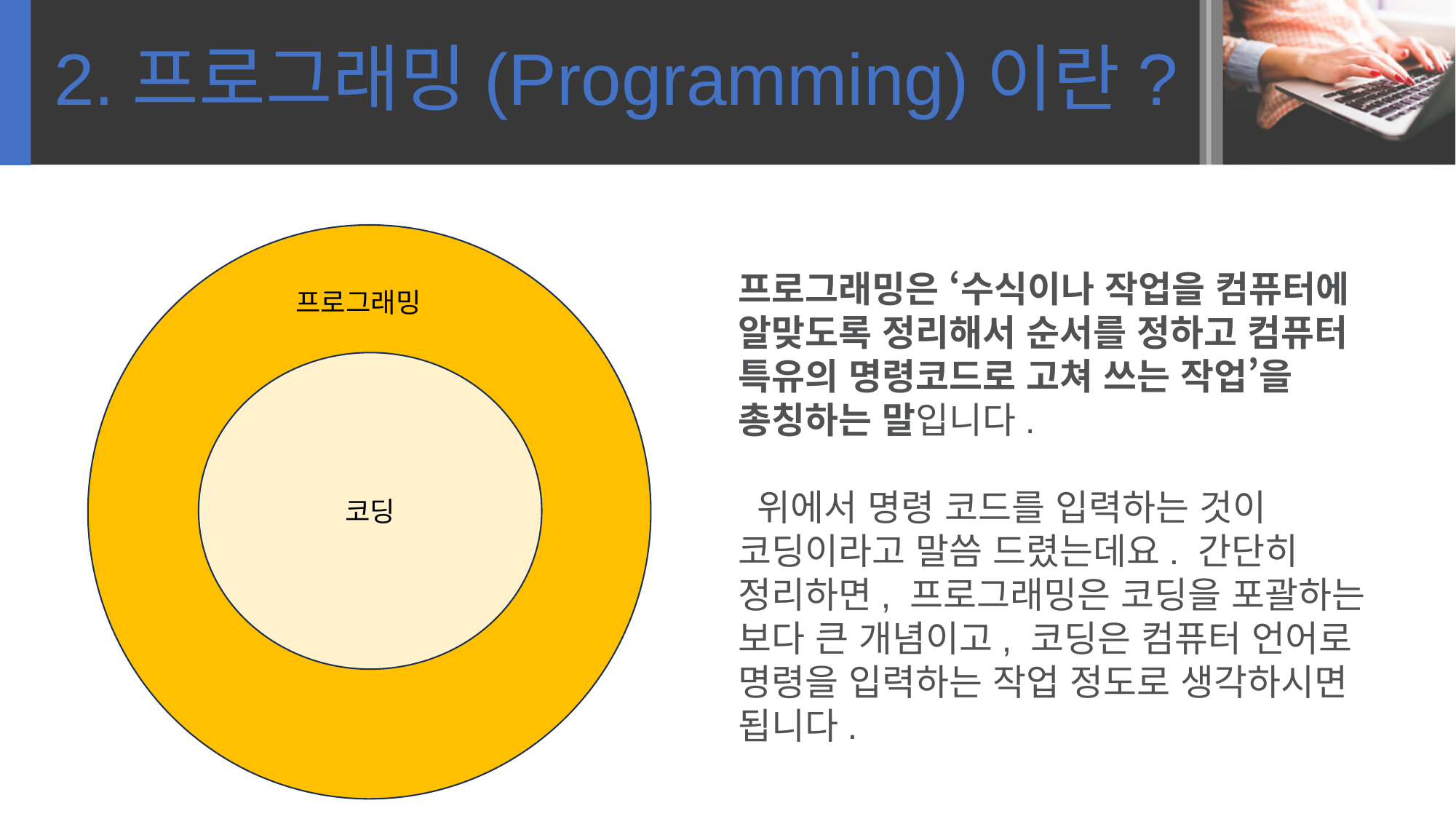

2.프로그래밍(Programming)이란?

프로그래밍은 ‘수식이나 작업을 컴퓨터에 알맞도록 정리해서 순서를 정하고 컴퓨터 특유의 명령코드로 고쳐 쓰는 작업’을 총칭하는 말입니다.

 위에서 명령 코드를 입력하는 것이 코딩이라고 말씀 드렸는데요. 간단히 정리하면, 프로그래밍은 코딩을 포괄하는 보다 큰 개념이고, 코딩은 컴퓨터 언어로 명령을 입력하는 작업 정도로 생각하시면 됩니다.

프로그래밍
코딩